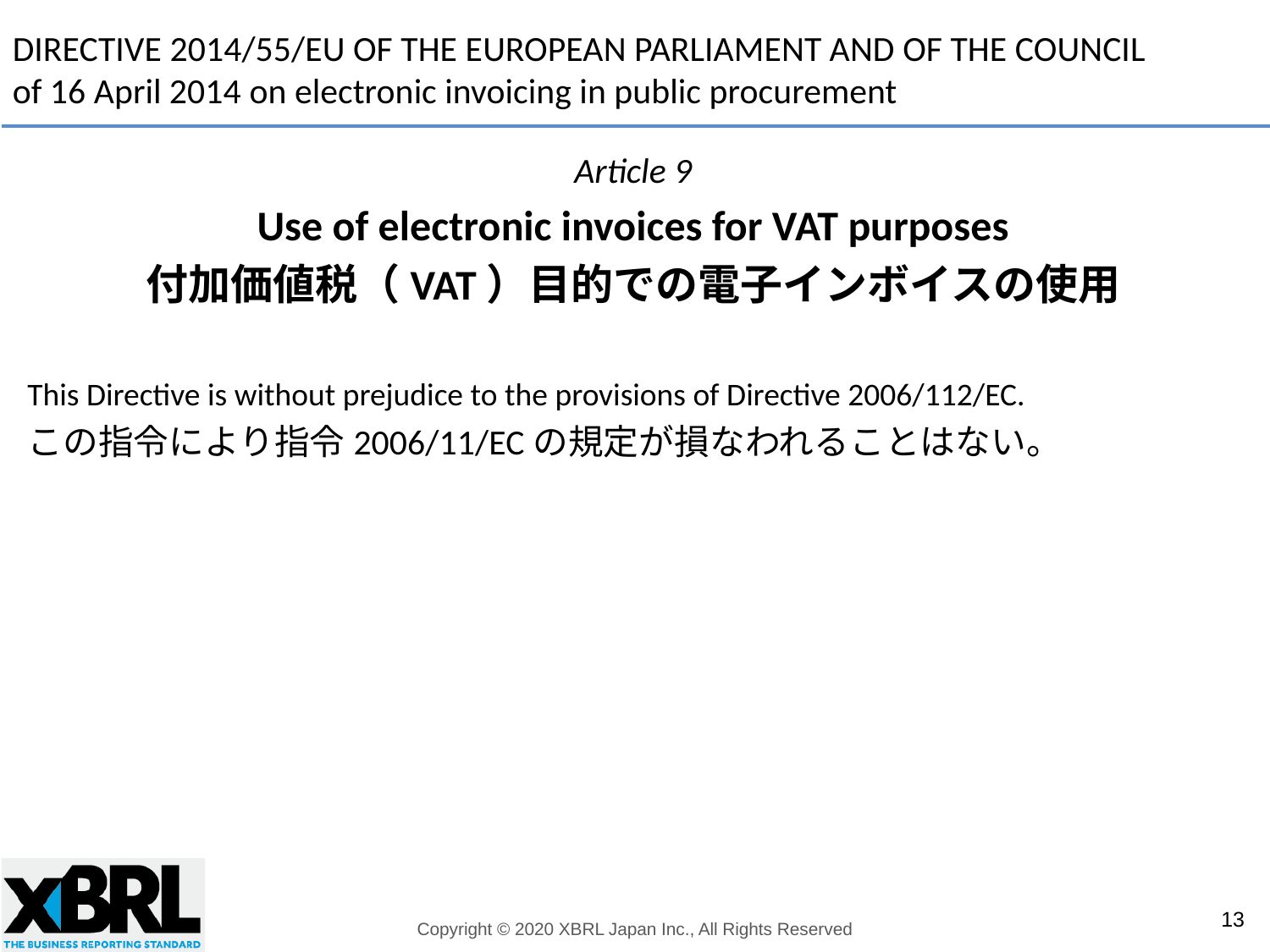

DIRECTIVE 2014/55/EU OF THE EUROPEAN PARLIAMENT AND OF THE COUNCIL
of 16 April 2014 on electronic invoicing in public procurement
Article 9
Use of electronic invoices for VAT purposes
付加価値税（VAT）目的での電子インボイスの使用

This Directive is without prejudice to the provisions of Directive 2006/112/EC.
この指令により指令2006/11/ECの規定が損なわれることはない。